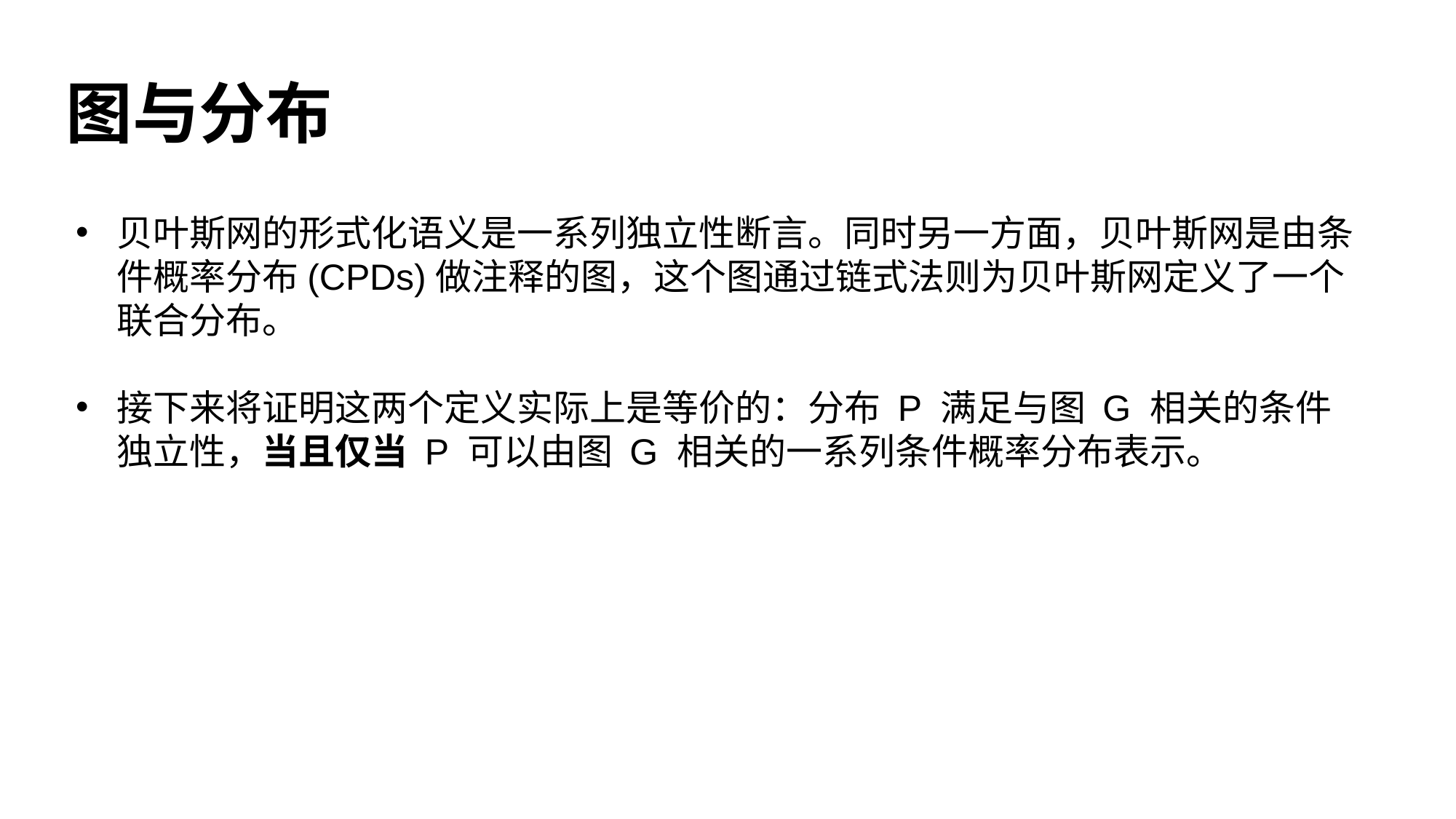

# 图与分布
贝叶斯网的形式化语义是一系列独立性断言。同时另一方面，贝叶斯网是由条件概率分布(CPDs)做注释的图，这个图通过链式法则为贝叶斯网定义了一个联合分布。

接下来将证明这两个定义实际上是等价的：分布 P 满足与图 G 相关的条件独立性，当且仅当 P 可以由图 G 相关的一系列条件概率分布表示。